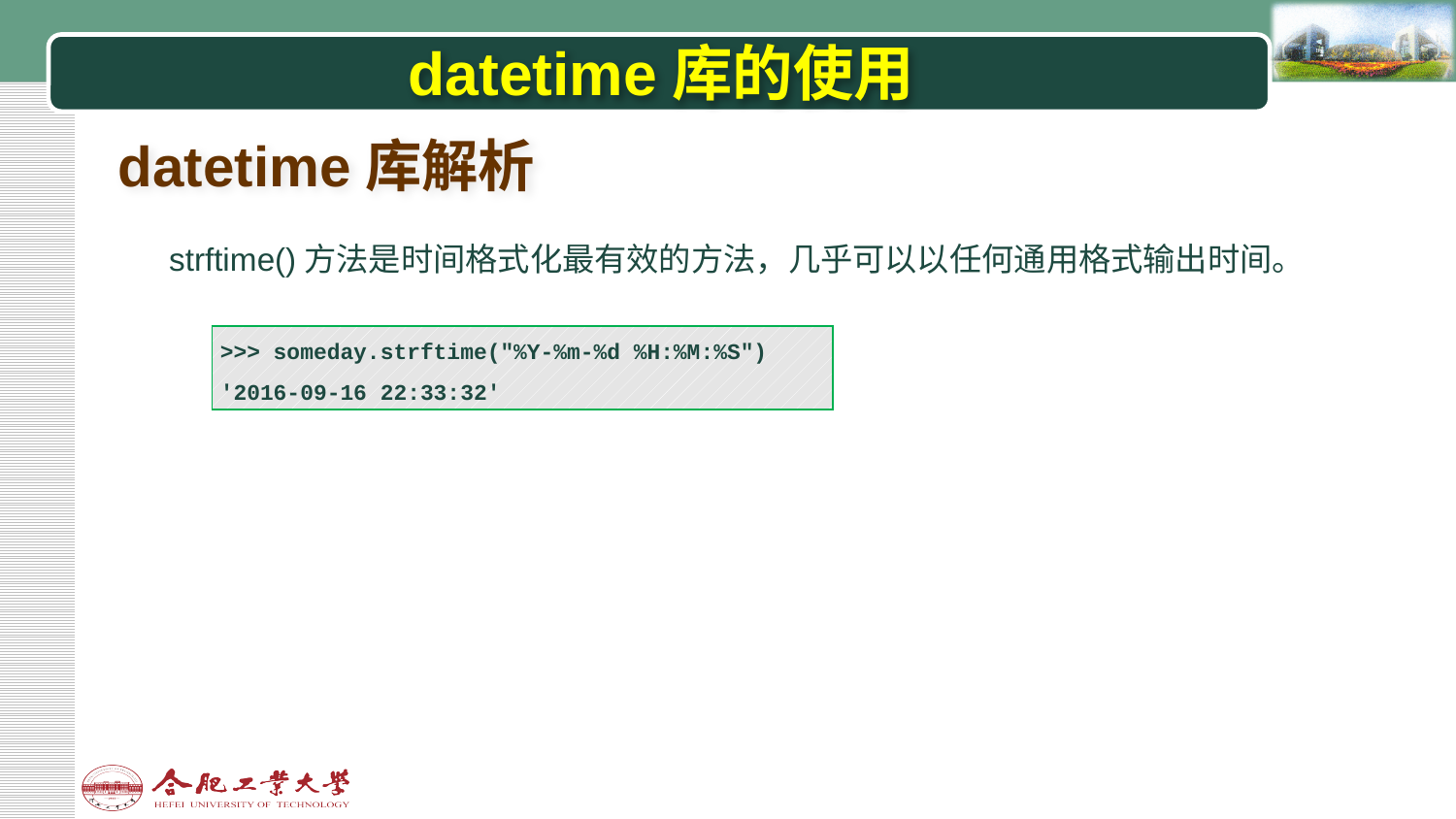

# datetime库的使用
datetime库解析
strftime()方法是时间格式化最有效的方法，几乎可以以任何通用格式输出时间。
| >>> someday.strftime("%Y-%m-%d %H:%M:%S") '2016-09-16 22:33:32' |
| --- |